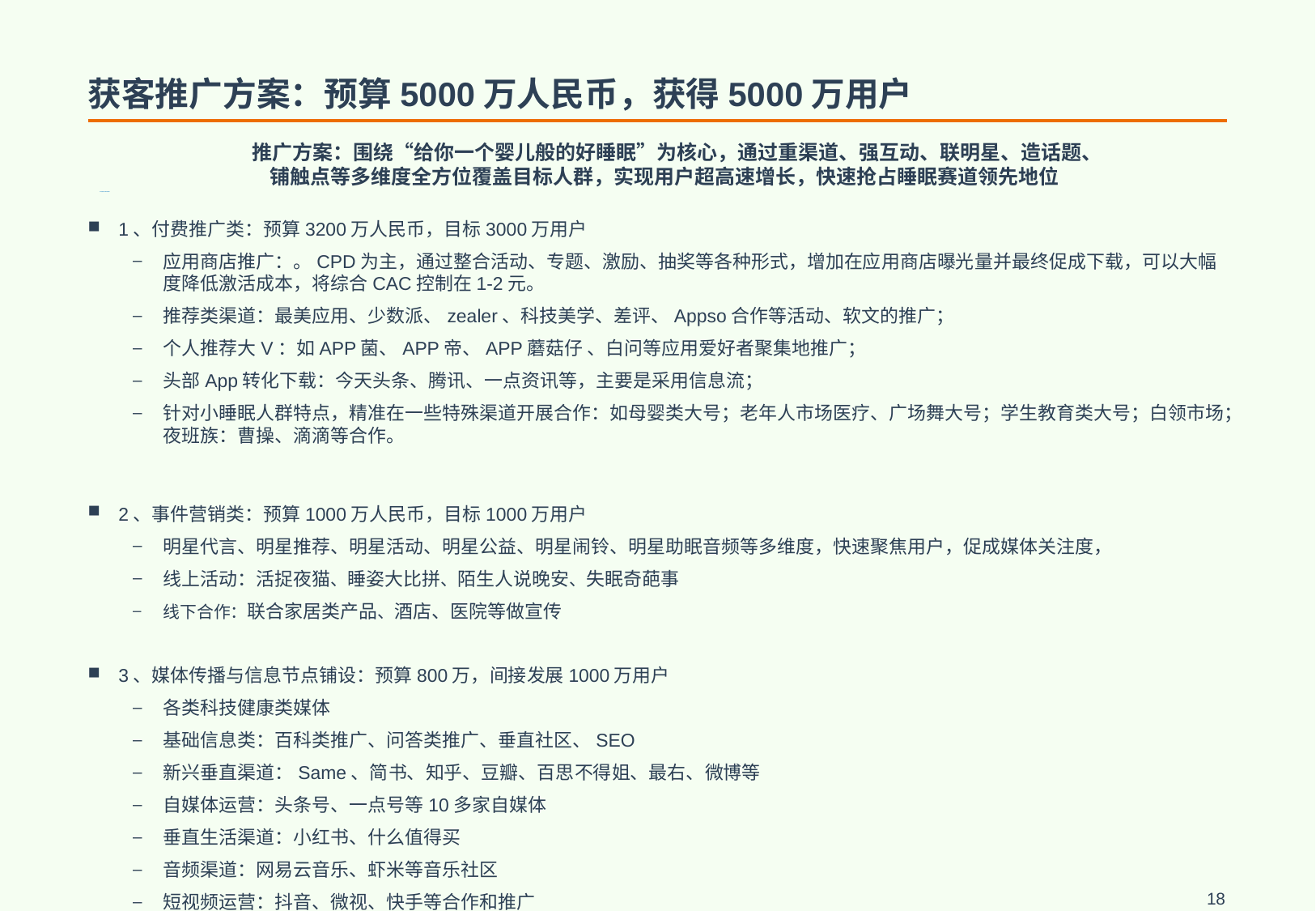

# 获客推广方案：预算5000万人民币，获得5000万用户
推广方案：围绕“给你一个婴儿般的好睡眠”为核心，通过重渠道、强互动、联明星、造话题、铺触点等多维度全方位覆盖目标人群，实现用户超高速增长，快速抢占睡眠赛道领先地位

1、付费推广类：预算3200万人民币，目标3000万用户
应用商店推广：。CPD为主，通过整合活动、专题、激励、抽奖等各种形式，增加在应用商店曝光量并最终促成下载，可以大幅度降低激活成本，将综合CAC控制在1-2元。
推荐类渠道：最美应用、少数派、zealer、科技美学、差评、Appso合作等活动、软文的推广；
个人推荐大V：如APP菌、APP帝、APP蘑菇仔 、白问等应用爱好者聚集地推广；
头部App转化下载：今天头条、腾讯、一点资讯等，主要是采用信息流；
针对小睡眠人群特点，精准在一些特殊渠道开展合作：如母婴类大号；老年人市场医疗、广场舞大号；学生教育类大号；白领市场；夜班族：曹操、滴滴等合作。

2、事件营销类：预算1000万人民币，目标1000万用户
明星代言、明星推荐、明星活动、明星公益、明星闹铃、明星助眠音频等多维度，快速聚焦用户，促成媒体关注度，
线上活动：活捉夜猫、睡姿大比拼、陌生人说晚安、失眠奇葩事
线下合作：联合家居类产品、酒店、医院等做宣传

3、媒体传播与信息节点铺设：预算800万，间接发展1000万用户
各类科技健康类媒体
基础信息类：百科类推广、问答类推广、垂直社区、SEO
新兴垂直渠道：Same、简书、知乎、豆瓣、百思不得姐、最右、微博等
自媒体运营：头条号、一点号等10多家自媒体
垂直生活渠道：小红书、什么值得买
音频渠道：网易云音乐、虾米等音乐社区
短视频运营：抖音、微视、快手等合作和推广